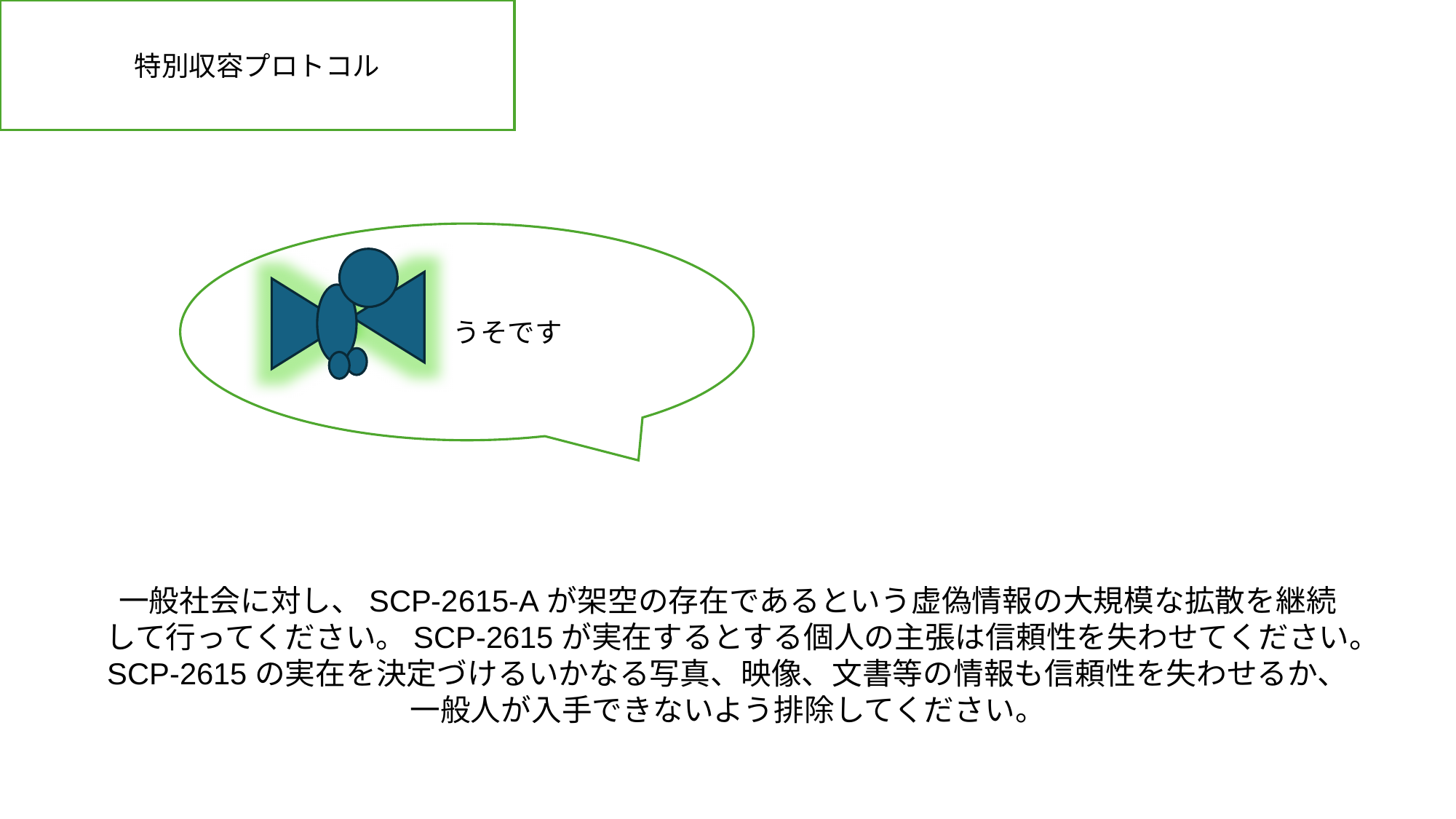

特別収容プロトコル
　　　うそです

一般社会に対し、SCP-2615-Aが架空の存在であるという虚偽情報の大規模な拡散を継続して行ってください。SCP-2615が実在するとする個人の主張は信頼性を失わせてください。SCP-2615の実在を決定づけるいかなる写真、映像、文書等の情報も信頼性を失わせるか、一般人が入手できないよう排除してください。